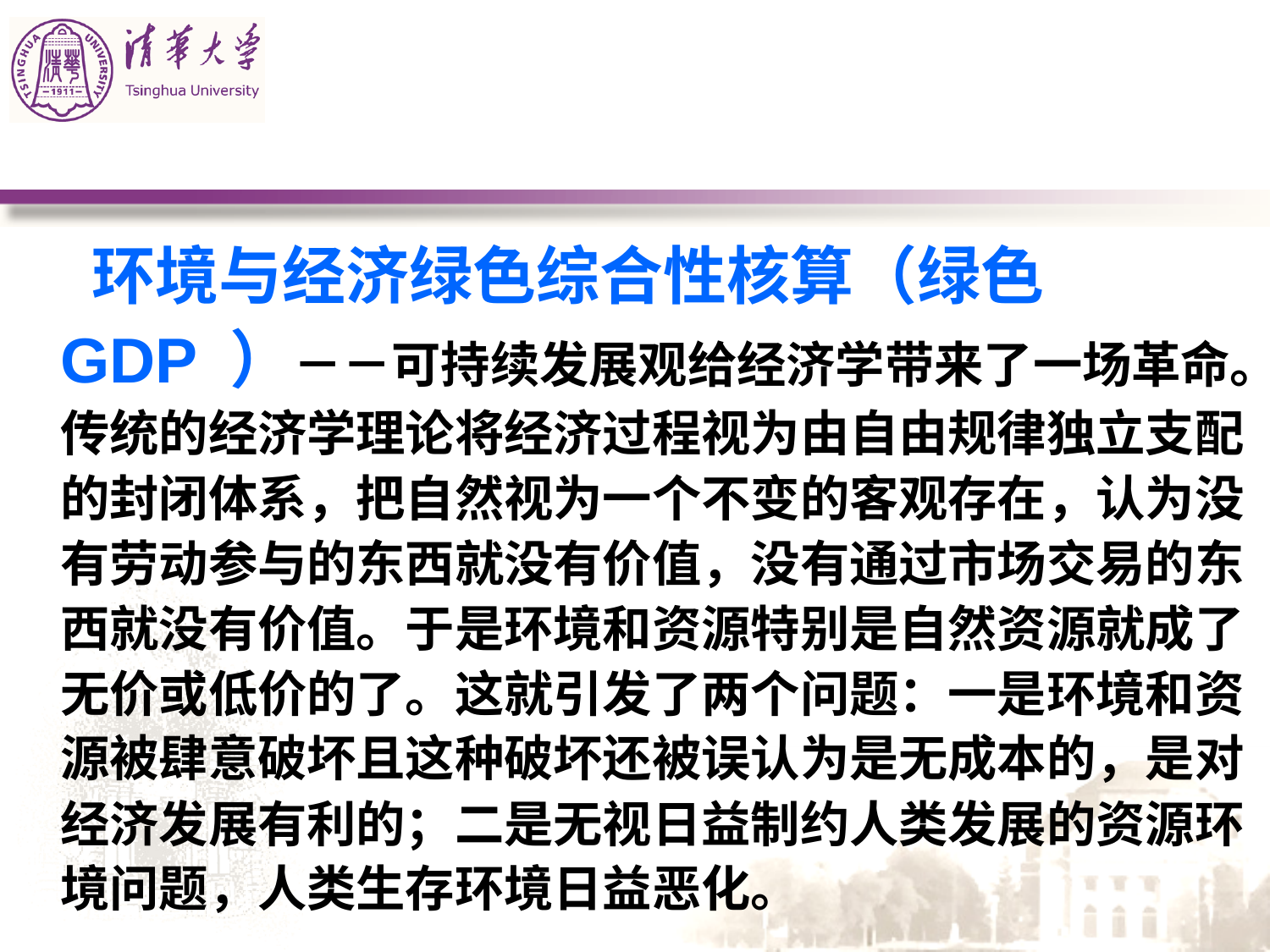

#
      环境与经济绿色综合性核算（绿色GDP ）－－可持续发展观给经济学带来了一场革命。传统的经济学理论将经济过程视为由自由规律独立支配的封闭体系，把自然视为一个不变的客观存在，认为没有劳动参与的东西就没有价值，没有通过市场交易的东西就没有价值。于是环境和资源特别是自然资源就成了无价或低价的了。这就引发了两个问题：一是环境和资源被肆意破坏且这种破坏还被误认为是无成本的，是对经济发展有利的；二是无视日益制约人类发展的资源环境问题，人类生存环境日益恶化。